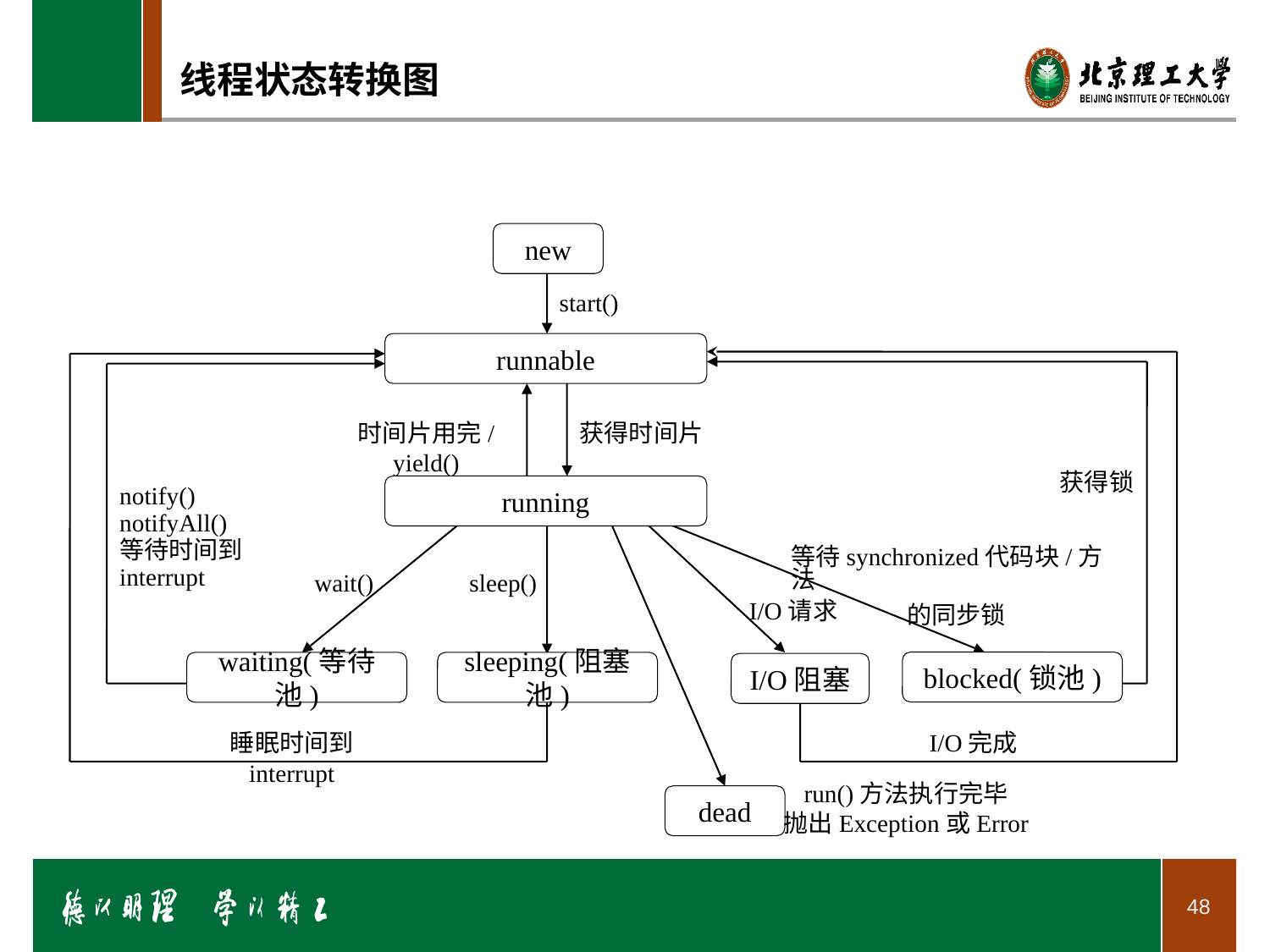

# 线程状态转换图
new

start()
runnable

时间片用完/yield()
获得时间片
获得锁
running
notify()
notifyAll()
等待时间到
interrupt

等待synchronized代码块/方法
                    的同步锁
wait()
sleep()
I/O请求
blocked(锁池)
waiting(等待池)
sleeping(阻塞池)
I/O阻塞

睡眠时间到
interrupt
I/O完成

run()方法执行完毕
抛出Exception或Error
dead